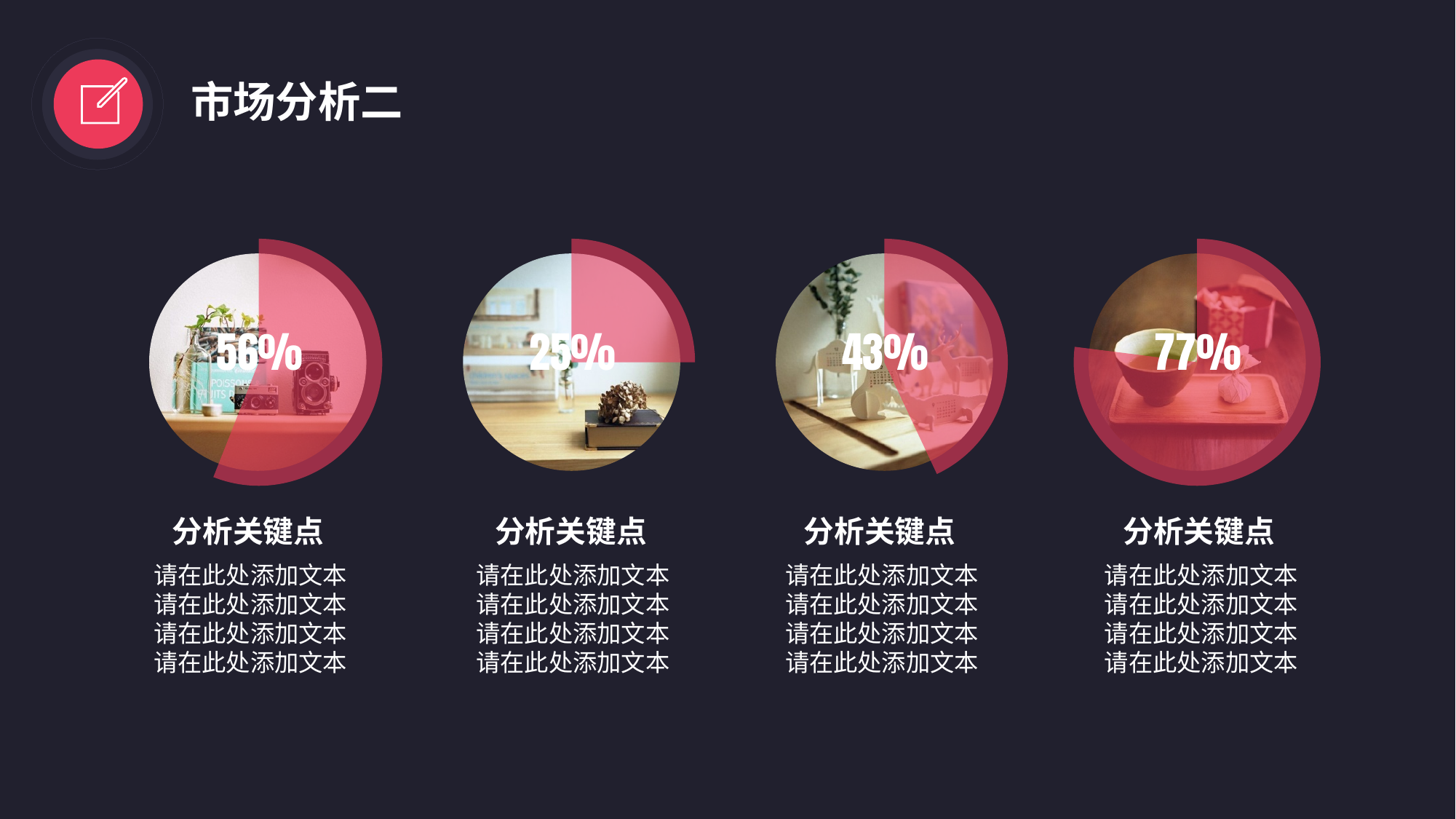

市场分析二

### Chart

| Category | 占比 |
|---|---|
| 产品一（橙色） | 56.0 |
| 灰环 | 44.0 |

### Chart

| Category | 占比 |
|---|---|
| 产品一（黄色） | 25.0 |
| 灰环 | 75.0 |

### Chart

| Category | 占比 |
|---|---|
| 产品一（蓝色） | 43.0 |
| 空白 | 57.0 |

### Chart

| Category | 占比 |
|---|---|
| 产品一（红色） | 77.0 |
| 灰环 | 23.0 |

56%
25%
43%
77%
分析关键点
分析关键点
分析关键点
分析关键点
请在此处添加文本请在此处添加文本请在此处添加文本
请在此处添加文本

请在此处添加文本请在此处添加文本请在此处添加文本
请在此处添加文本

请在此处添加文本请在此处添加文本请在此处添加文本
请在此处添加文本

请在此处添加文本请在此处添加文本请在此处添加文本
请在此处添加文本